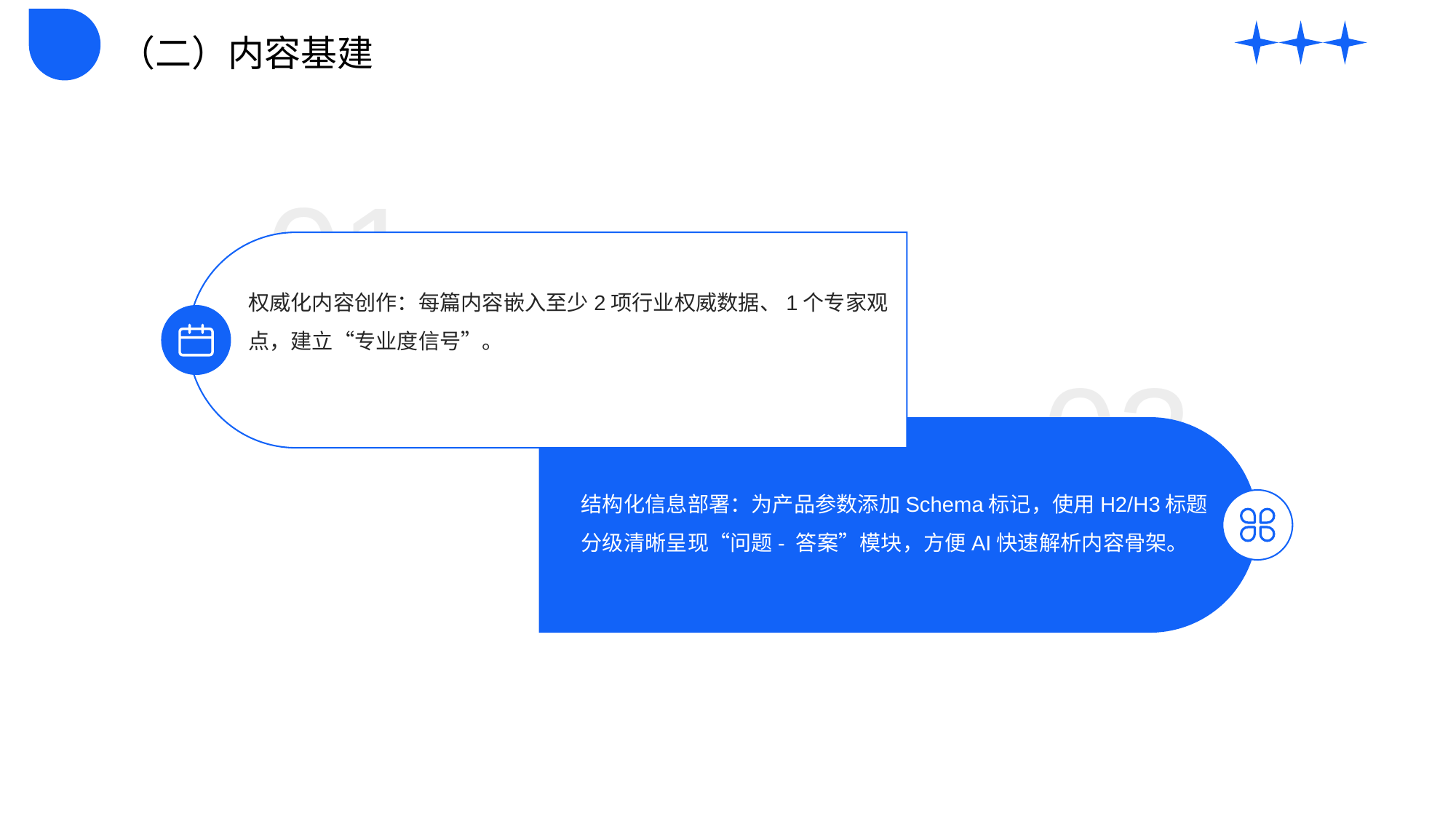

（二）内容基建

01

权威化内容创作：每篇内容嵌入至少2项行业权威数据、1个专家观点，建立“专业度信号”。

02

结构化信息部署：为产品参数添加Schema标记，使用H2/H3标题分级清晰呈现“问题- 答案”模块，方便AI快速解析内容骨架。